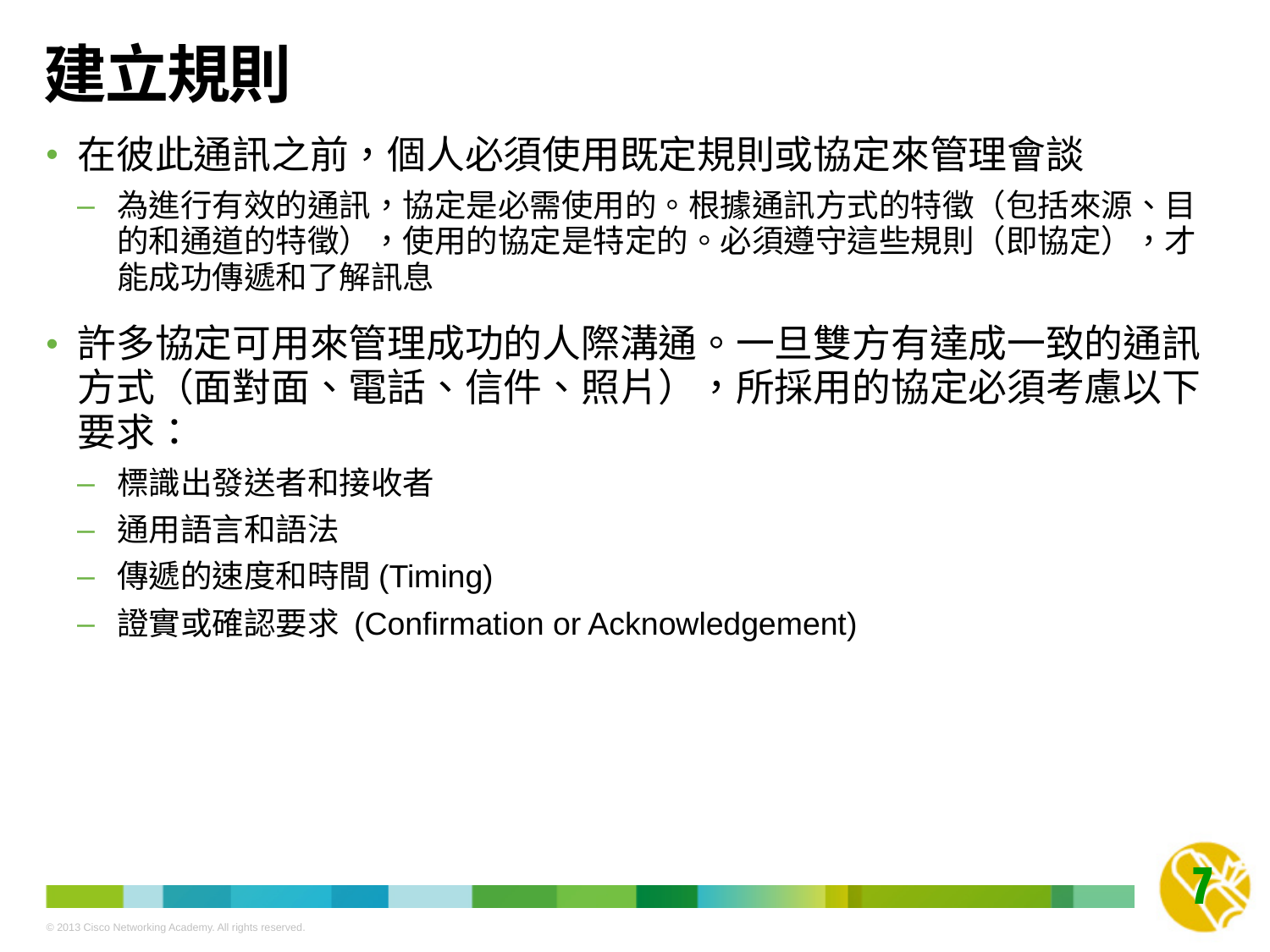

# 建立規則
在彼此通訊之前，個人必須使用既定規則或協定來管理會談
為進行有效的通訊，協定是必需使用的。根據通訊方式的特徵（包括來源、目的和通道的特徵），使用的協定是特定的。必須遵守這些規則（即協定），才能成功傳遞和了解訊息
許多協定可用來管理成功的人際溝通。一旦雙方有達成一致的通訊方式（面對面、電話、信件、照片），所採用的協定必須考慮以下要求：
標識出發送者和接收者
通用語言和語法
傳遞的速度和時間(Timing)
證實或確認要求 (Confirmation or Acknowledgement)